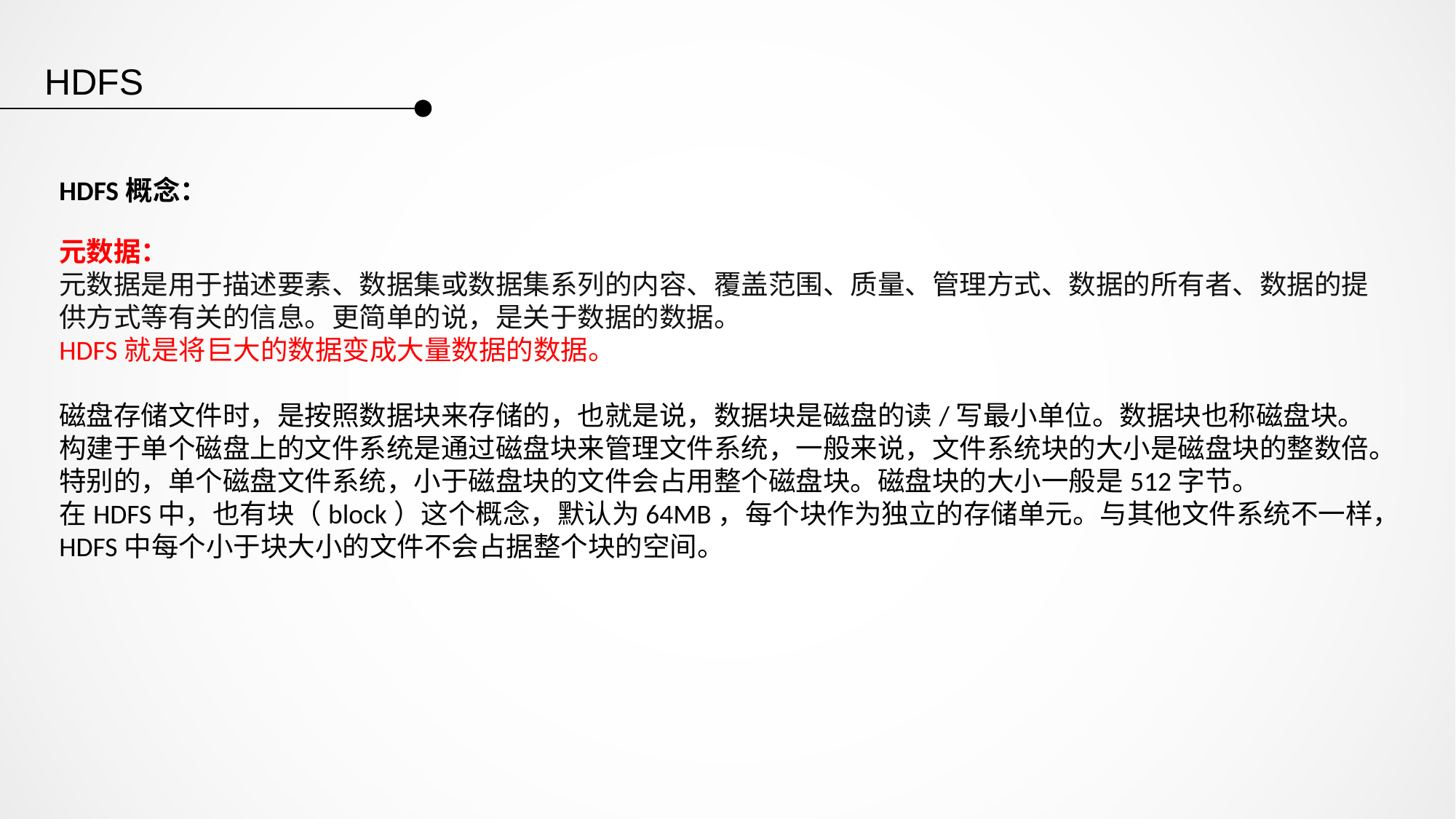

HDFS

HDFS概念：
元数据：
元数据是用于描述要素、数据集或数据集系列的内容、覆盖范围、质量、管理方式、数据的所有者、数据的提供方式等有关的信息。更简单的说，是关于数据的数据。
HDFS就是将巨大的数据变成大量数据的数据。

磁盘存储文件时，是按照数据块来存储的，也就是说，数据块是磁盘的读/写最小单位。数据块也称磁盘块。
构建于单个磁盘上的文件系统是通过磁盘块来管理文件系统，一般来说，文件系统块的大小是磁盘块的整数倍。特别的，单个磁盘文件系统，小于磁盘块的文件会占用整个磁盘块。磁盘块的大小一般是512字节。
在HDFS中，也有块（block）这个概念，默认为64MB，每个块作为独立的存储单元。与其他文件系统不一样，HDFS中每个小于块大小的文件不会占据整个块的空间。